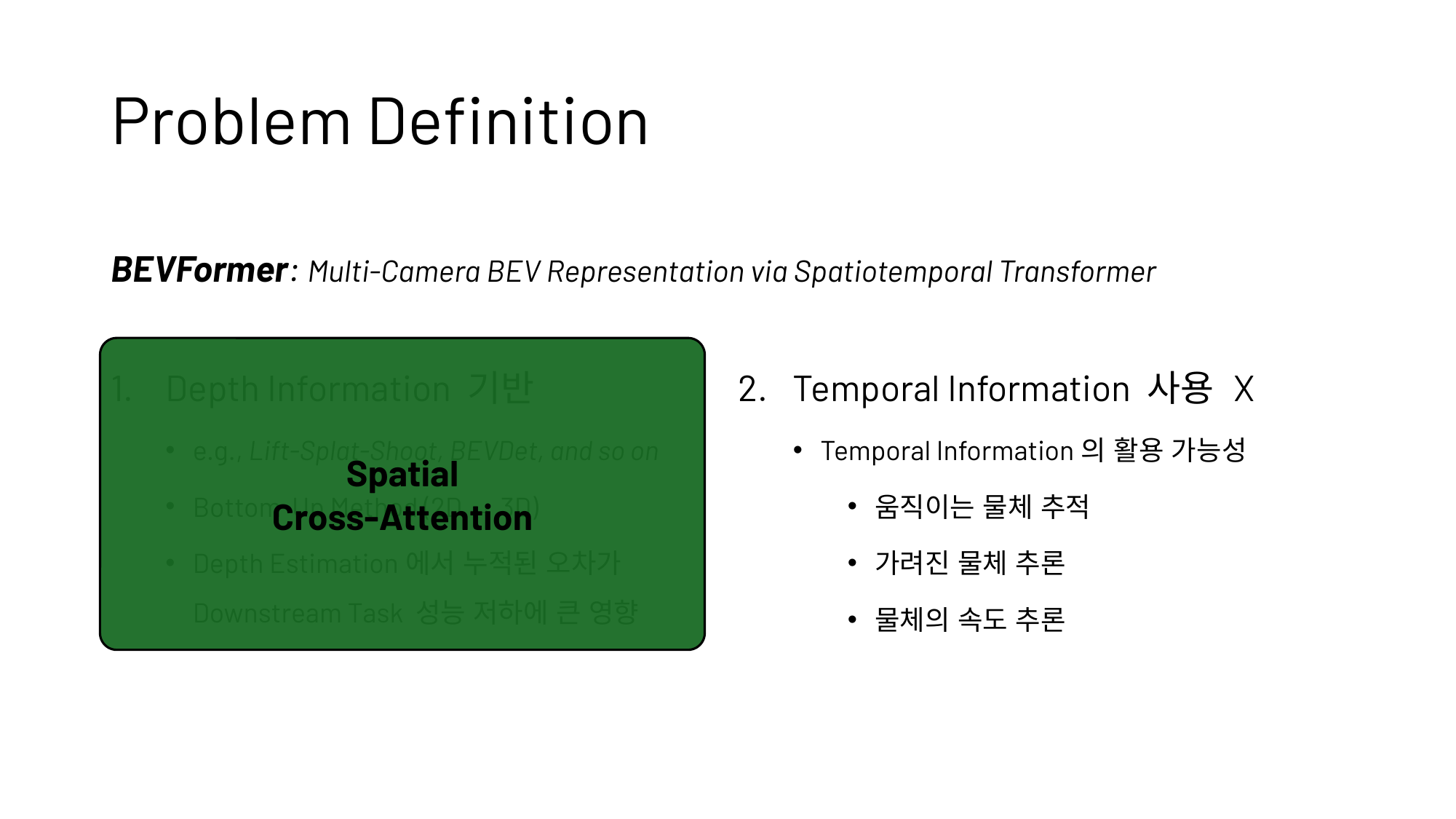

# Problem Definition
BEVFormer: Multi-Camera BEV Representation via Spatiotemporal Transformer
Spatial
Cross-Attention
Depth Information 기반
e.g., Lift-Splat-Shoot, BEVDet, and so on
Bottom-Up Method (2D → 3D)
Depth Estimation에서 누적된 오차가 Downstream Task 성능 저하에 큰 영향
Temporal Information 사용 X
Temporal Information의 활용 가능성
움직이는 물체 추적
가려진 물체 추론
물체의 속도 추론